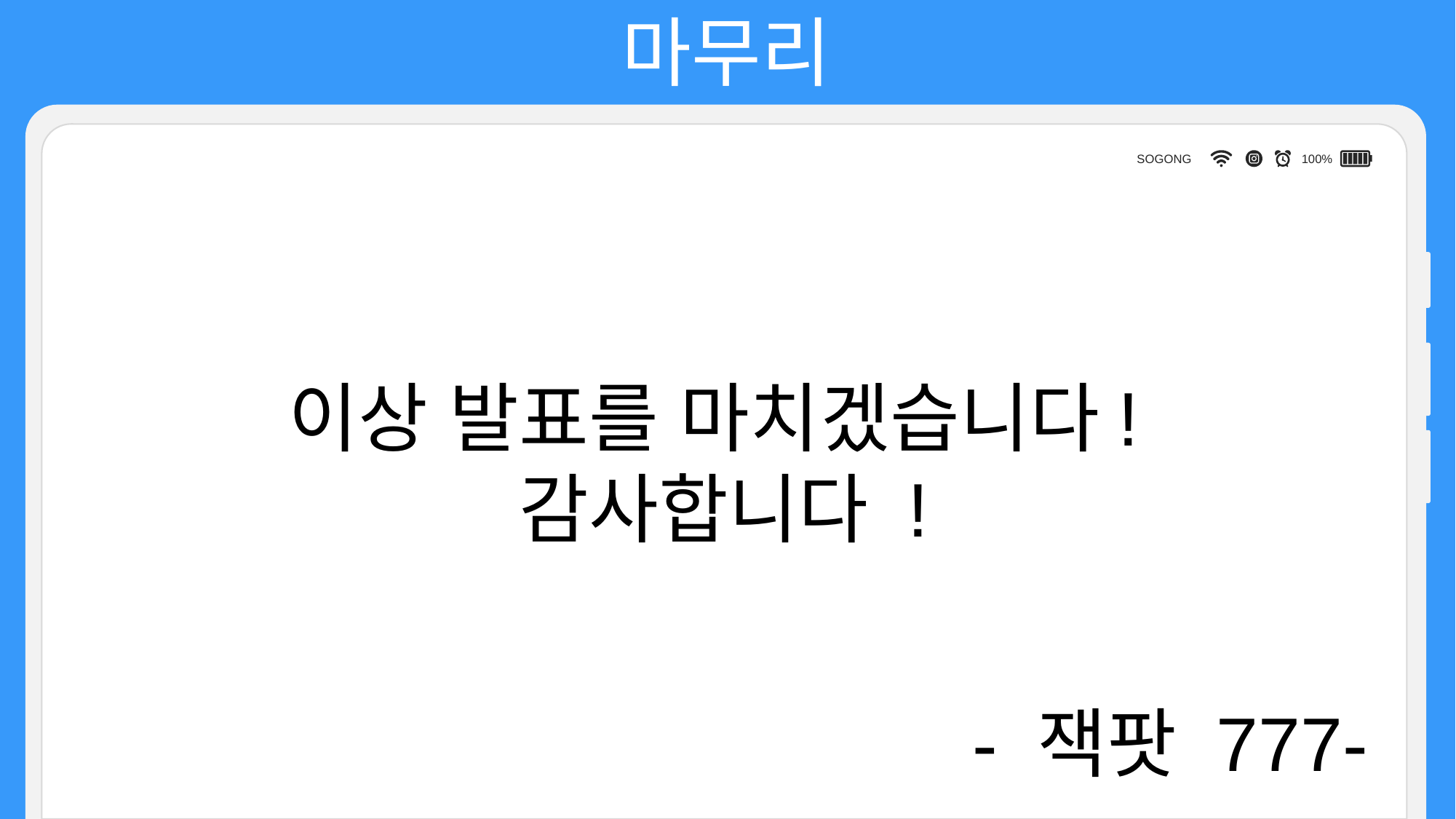

마무리

SOGONG
100%

이상 발표를 마치겠습니다!
감사합니다 !
- 잭팟 777-